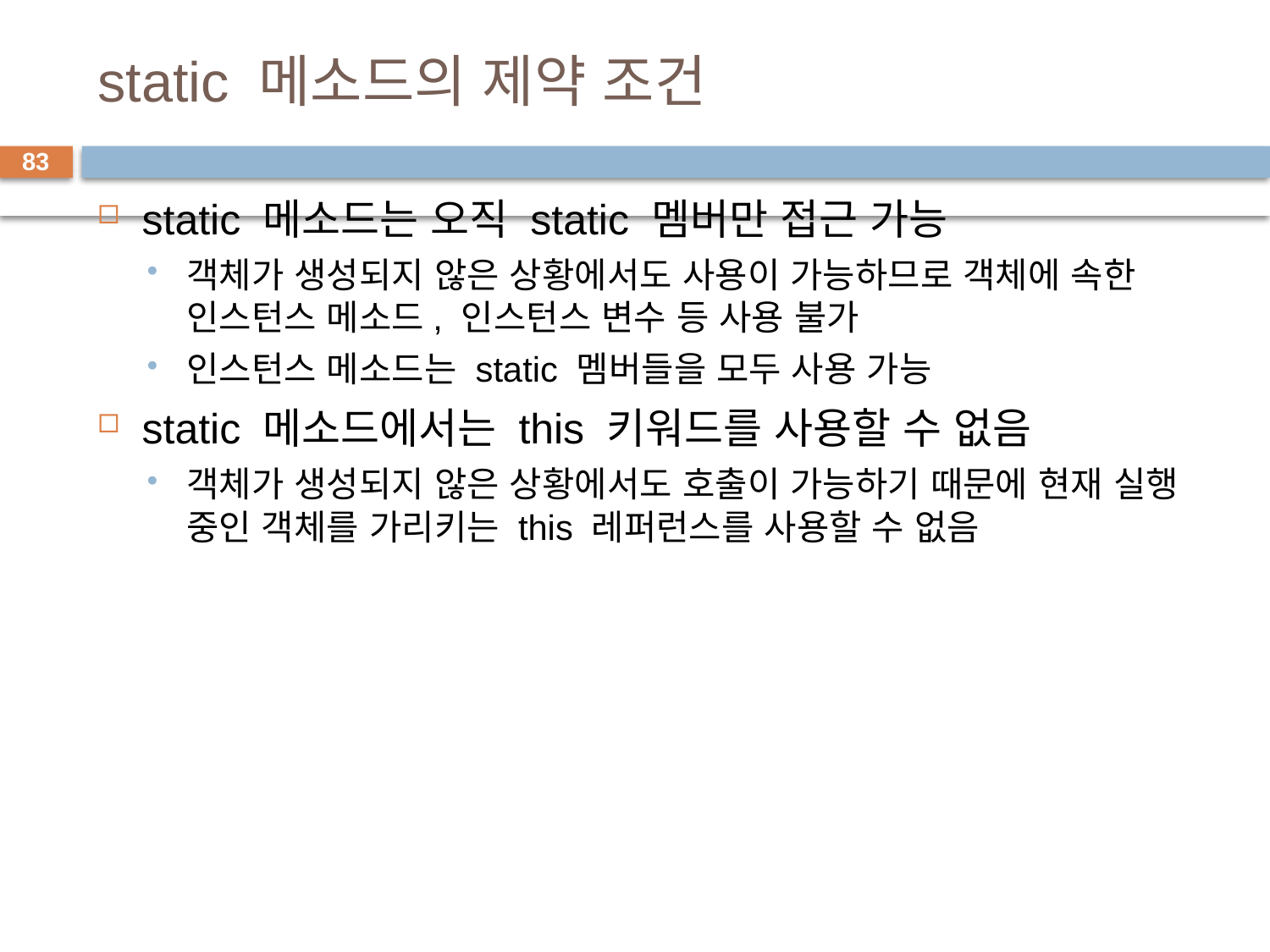

# static 메소드의 제약 조건
83
static 메소드는 오직 static 멤버만 접근 가능
객체가 생성되지 않은 상황에서도 사용이 가능하므로 객체에 속한 인스턴스 메소드, 인스턴스 변수 등 사용 불가
인스턴스 메소드는 static 멤버들을 모두 사용 가능
static 메소드에서는 this 키워드를 사용할 수 없음
객체가 생성되지 않은 상황에서도 호출이 가능하기 때문에 현재 실행 중인 객체를 가리키는 this 레퍼런스를 사용할 수 없음